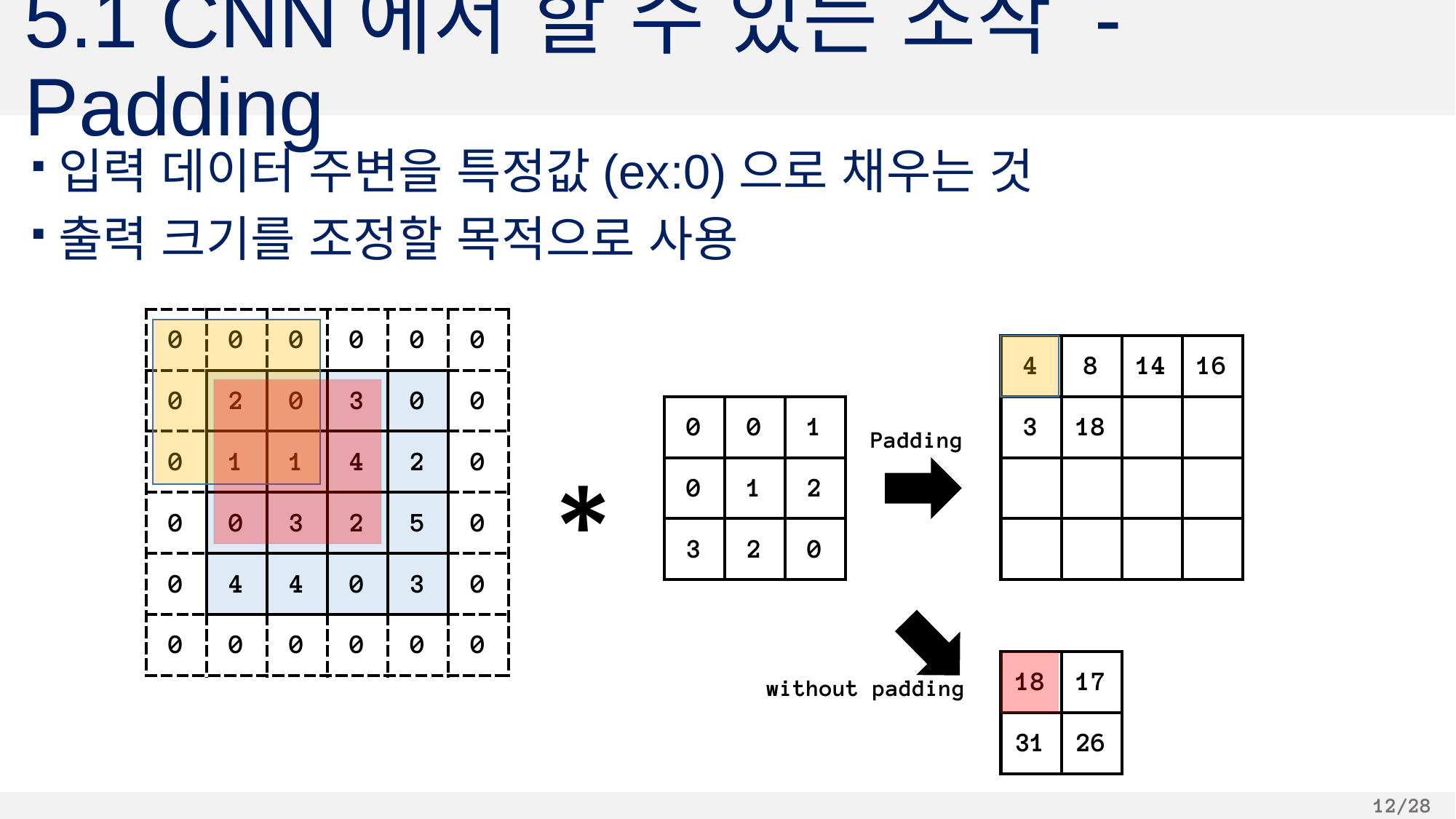

# 5.1 CNN에서 할 수 있는 조작 - Padding
입력 데이터 주변을 특정값(ex:0)으로 채우는 것
출력 크기를 조정할 목적으로 사용
| 0 | 0 | 0 | 0 | 0 | 0 |
| --- | --- | --- | --- | --- | --- |
| 0 | 2 | 0 | 3 | 0 | 0 |
| 0 | 1 | 1 | 4 | 2 | 0 |
| 0 | 0 | 3 | 2 | 5 | 0 |
| 0 | 4 | 4 | 0 | 3 | 0 |
| 0 | 0 | 0 | 0 | 0 | 0 |

| 4 | 8 | 14 | 16 |
| --- | --- | --- | --- |
| 3 | 18 |  |  |
|  |  |  |  |
|  |  |  |  |

| 0 | 0 | 1 |
| --- | --- | --- |
| 0 | 1 | 2 |
| 3 | 2 | 0 |
Padding
*

| 18 | 17 |
| --- | --- |
| 31 | 26 |
without padding